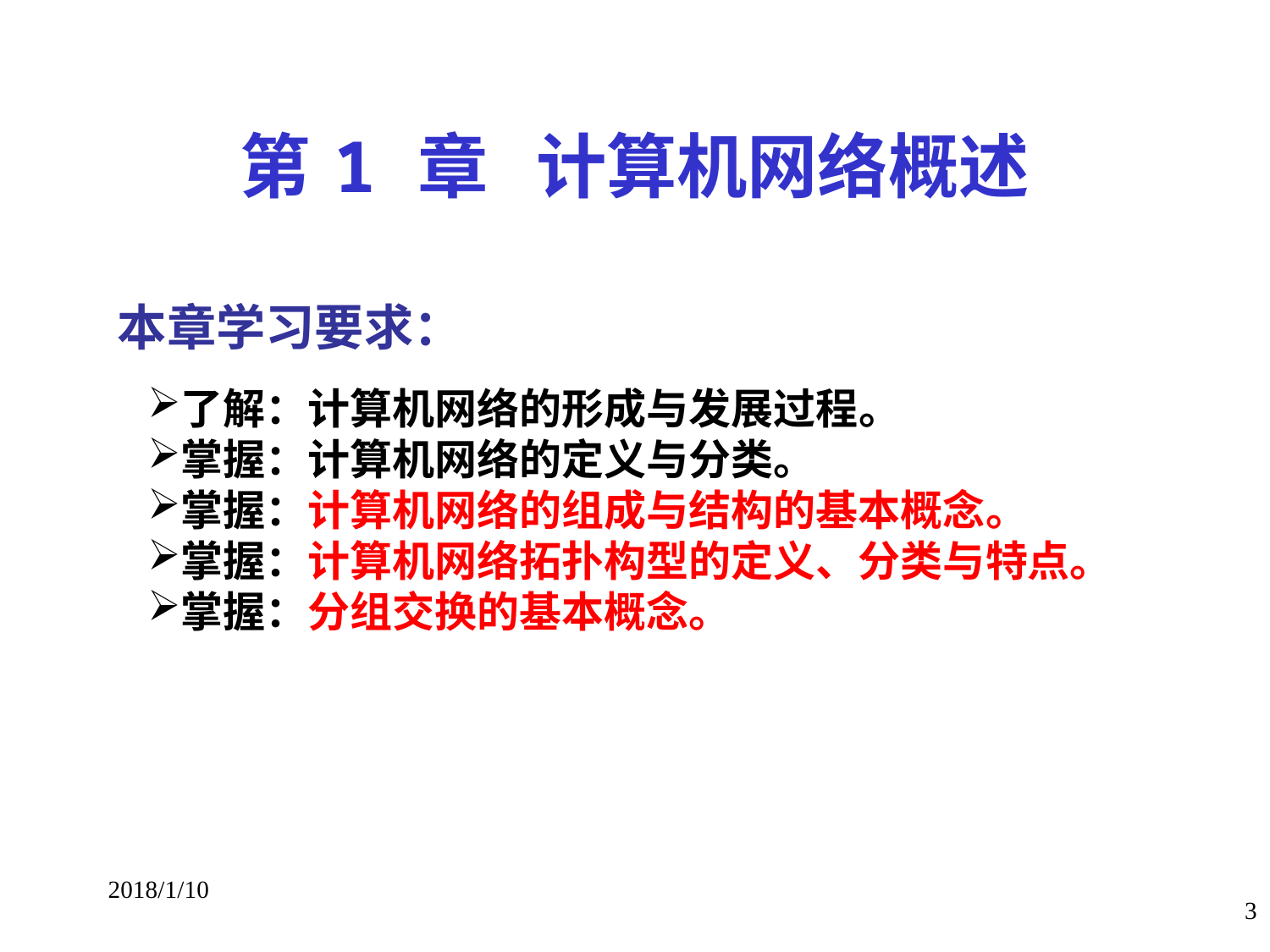

# 第 1 章   计算机网络概述
本章学习要求：
了解：计算机网络的形成与发展过程。
掌握：计算机网络的定义与分类。
掌握：计算机网络的组成与结构的基本概念。
掌握：计算机网络拓扑构型的定义、分类与特点。
掌握：分组交换的基本概念。
2018/1/10
3